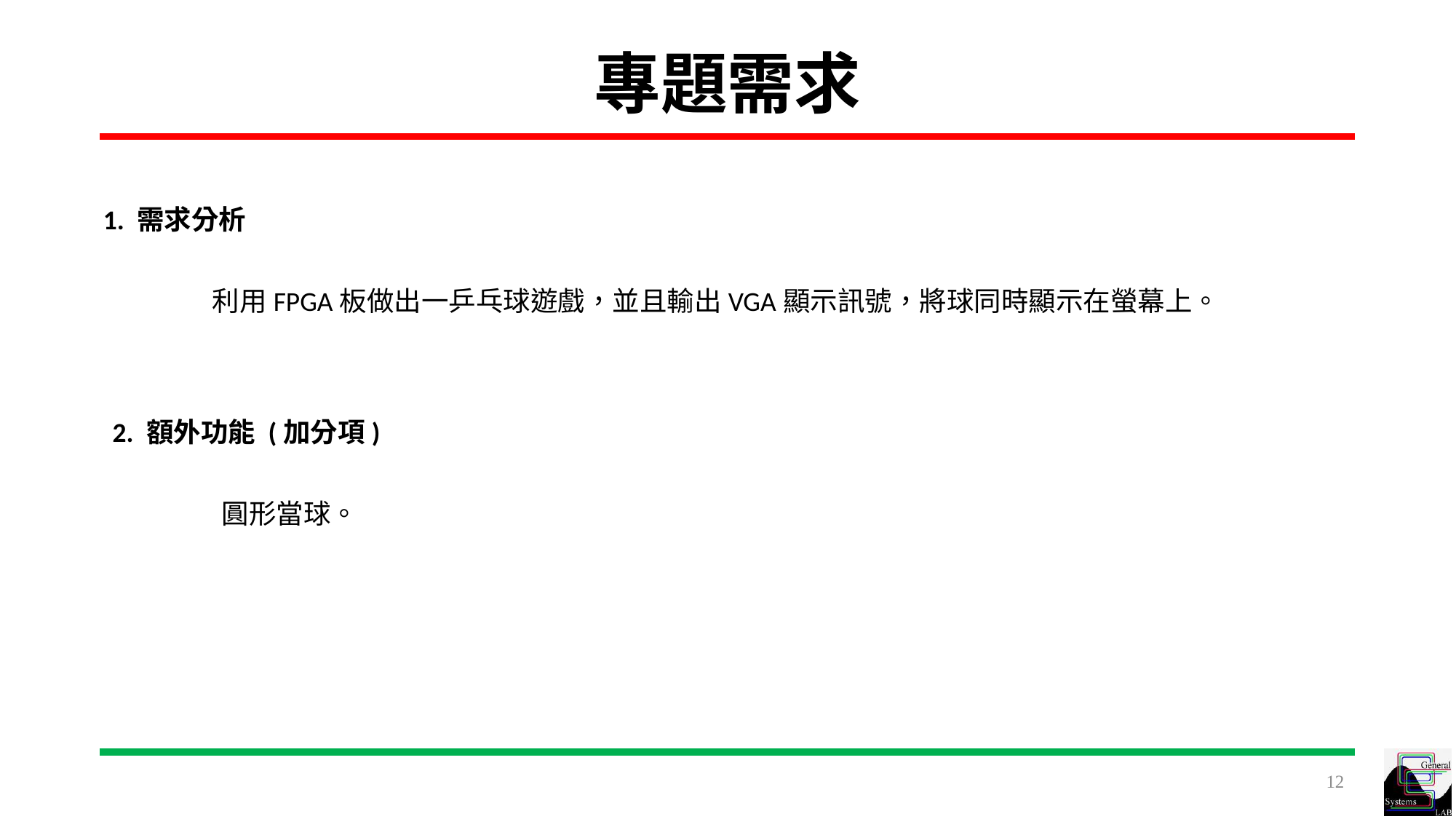

# 專題需求
1. 需求分析

	利用FPGA板做出一乒乓球遊戲，並且輸出VGA顯示訊號，將球同時顯示在螢幕上。
2. 額外功能 (加分項)

	圓形當球。

12